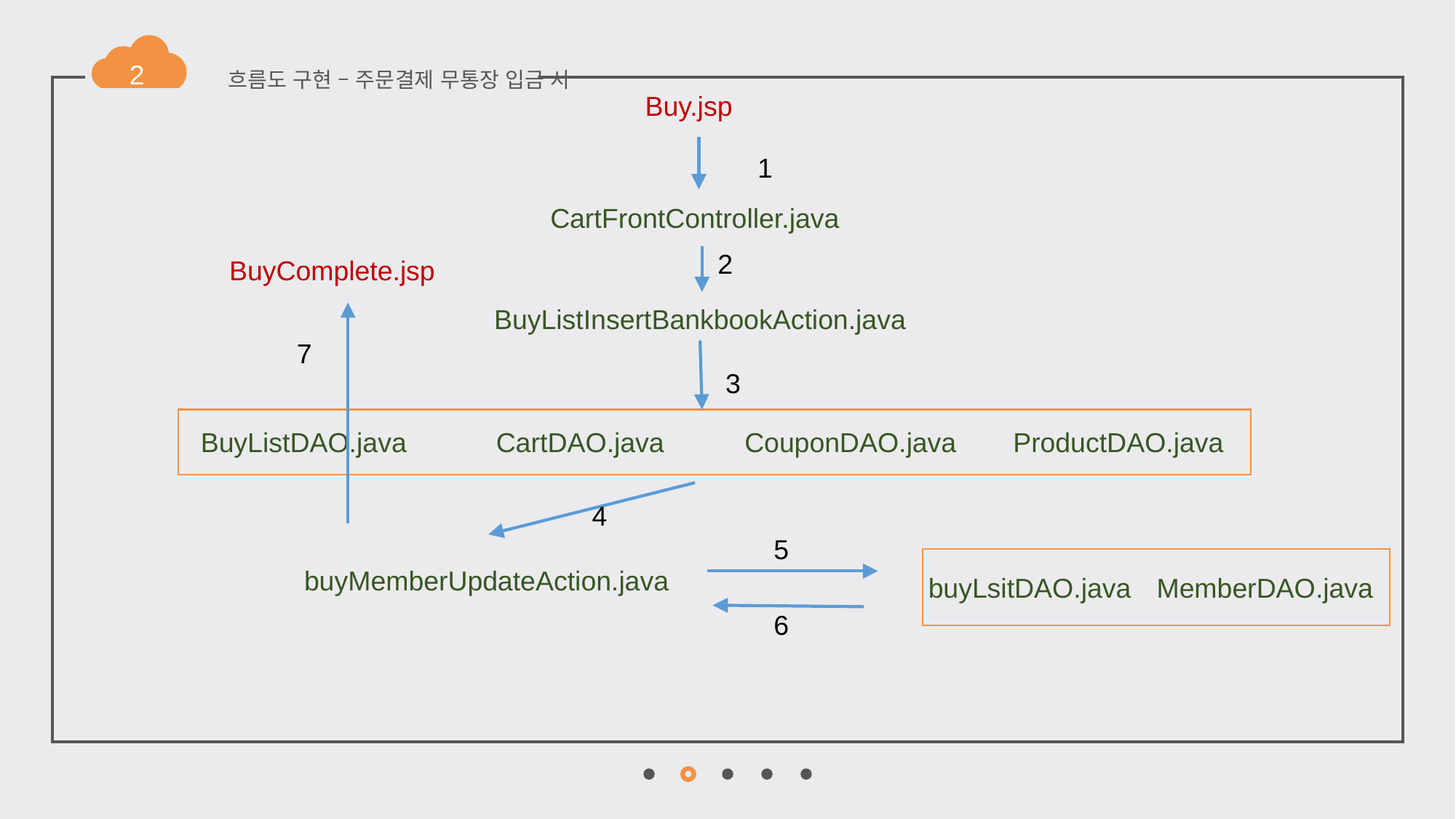

2
흐름도 구현 – 주문결제 무통장 입금 시

Buy.jsp
1
CartFrontController.java
2
BuyComplete.jsp
BuyListInsertBankbookAction.java
7
3

BuyListDAO.java
CartDAO.java
CouponDAO.java
ProductDAO.java
4
5

buyLsitDAO.java
MemberDAO.java
buyMemberUpdateAction.java
6